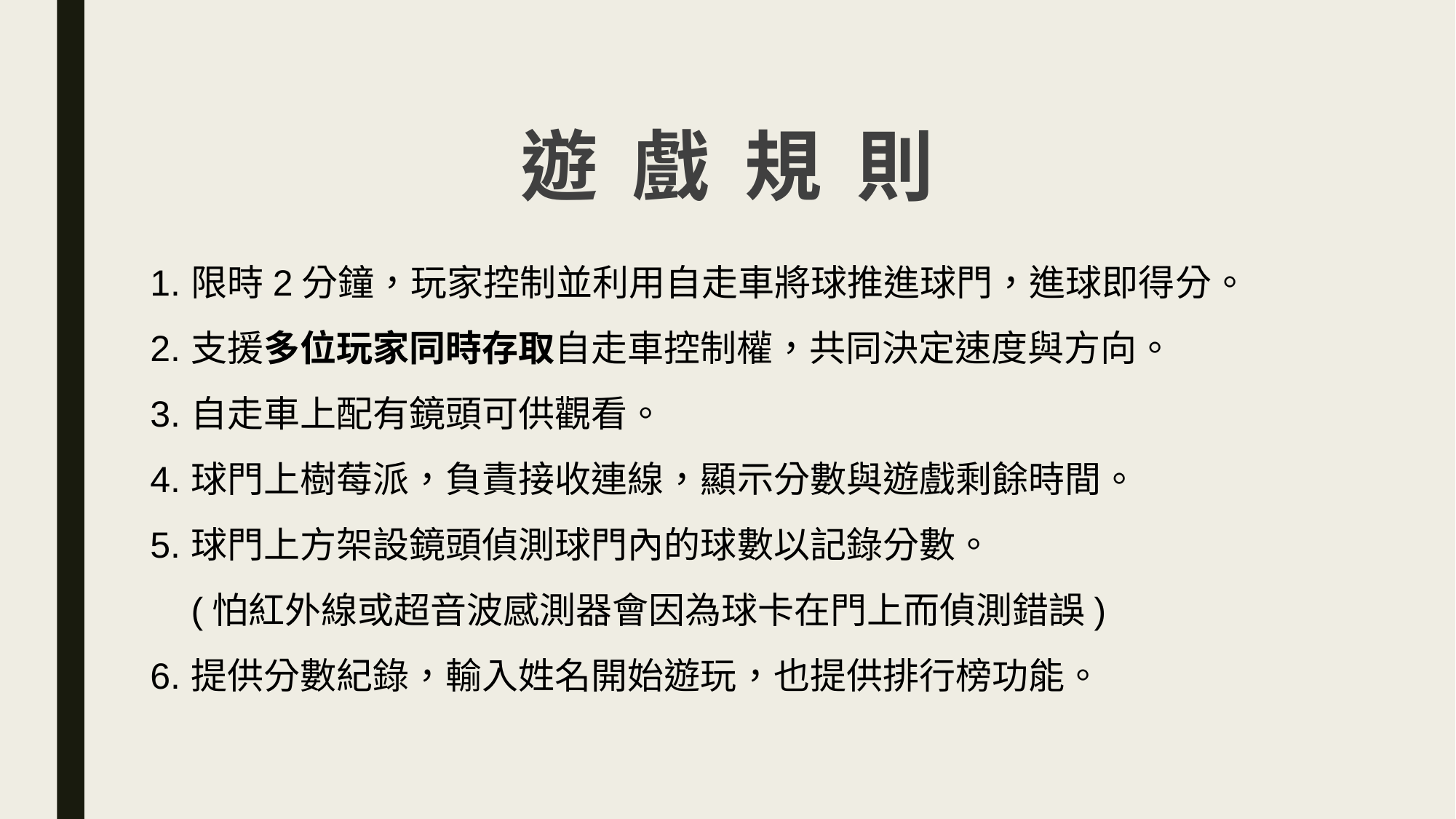

遊  戲  規  則
限時2分鐘，玩家控制並利用自走車將球推進球門，進球即得分。
支援多位玩家同時存取自走車控制權，共同決定速度與方向。
自走車上配有鏡頭可供觀看。
球門上樹莓派，負責接收連線，顯示分數與遊戲剩餘時間。
球門上方架設鏡頭偵測球門內的球數以記錄分數。
(怕紅外線或超音波感測器會因為球卡在門上而偵測錯誤)
提供分數紀錄，輸入姓名開始遊玩，也提供排行榜功能。